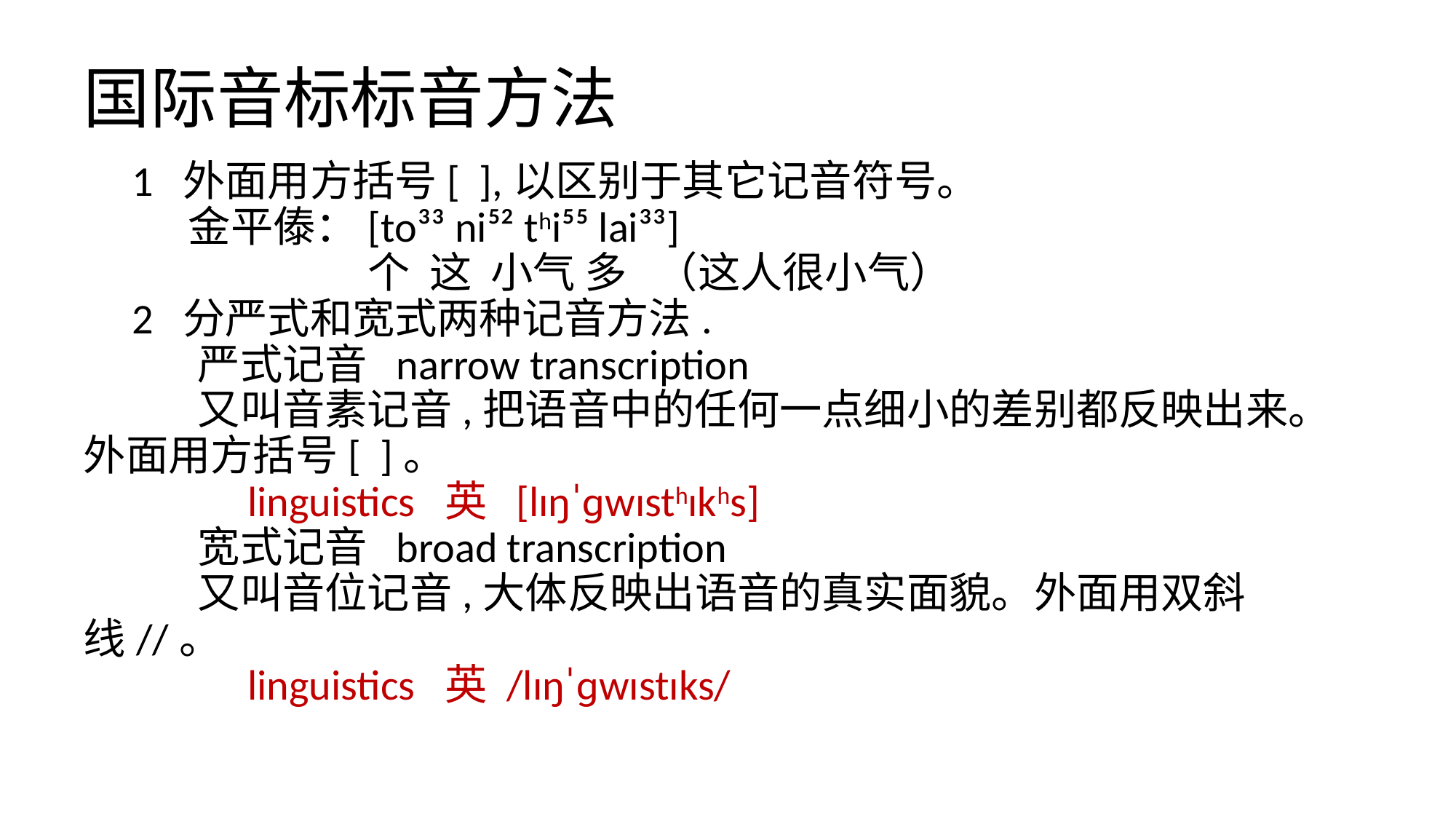

# 国际音标标音方法
     1  外面用方括号[  ],以区别于其它记音符号。
          金平傣：[to³³ ni⁵² thi⁵⁵ lai³³]
                             个  这  小气 多   （这人很小气）
     2  分严式和宽式两种记音方法.
           严式记音  narrow transcription
           又叫音素记音,把语音中的任何一点细小的差别都反映出来。外面用方括号[  ]。
                 linguistics  英  [lɪŋˈɡwɪsthɪkhs]
           宽式记音  broad transcription
           又叫音位记音,大体反映出语音的真实面貌。外面用双斜线//。
                 linguistics  英 /lɪŋˈɡwɪstɪks/